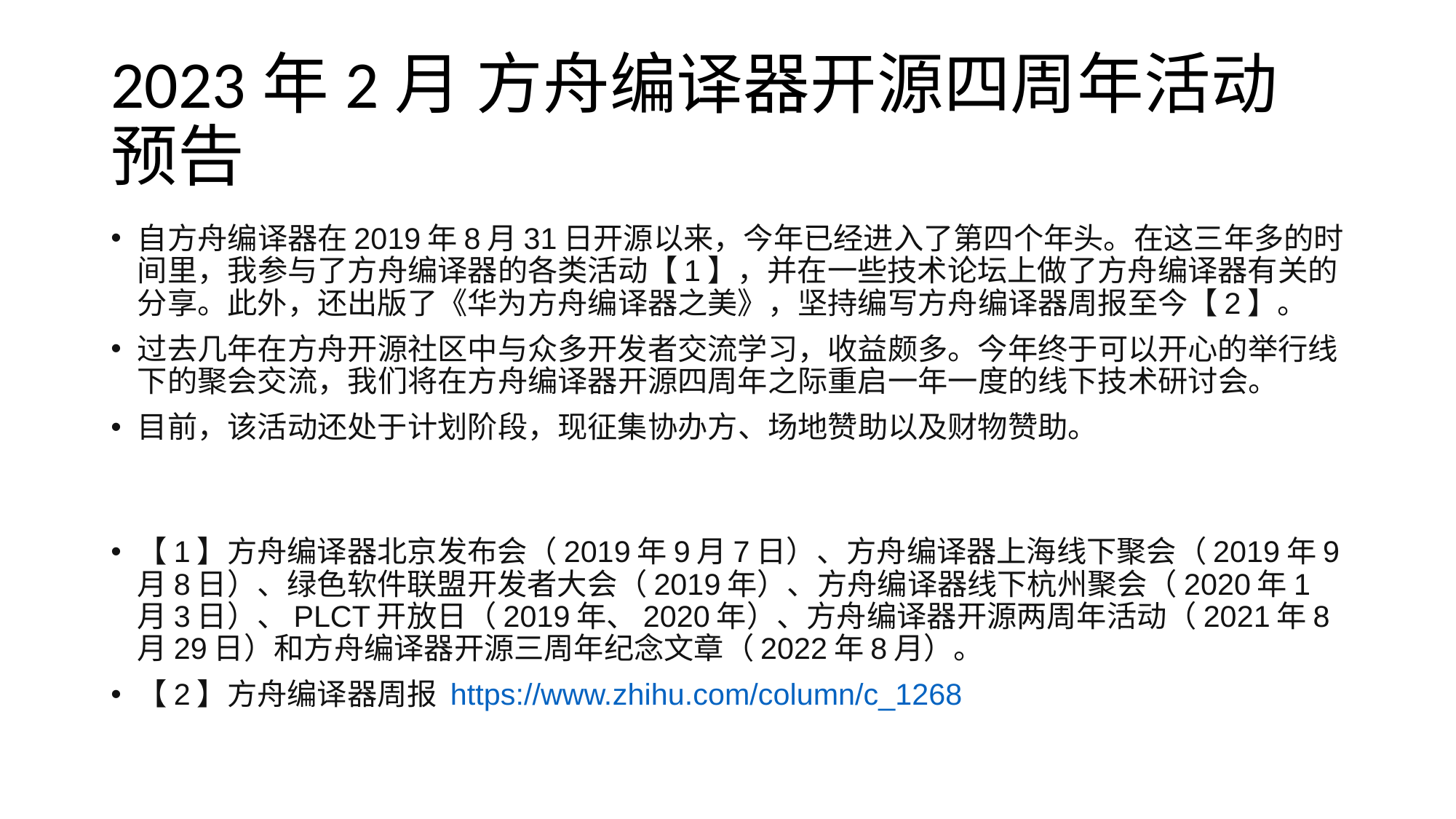

# 2023年2月 方舟编译器开源四周年活动预告
自方舟编译器在2019年8月31日开源以来，今年已经进入了第四个年头。在这三年多的时间里，我参与了方舟编译器的各类活动【1】，并在一些技术论坛上做了方舟编译器有关的分享。此外，还出版了《华为方舟编译器之美》，坚持编写方舟编译器周报至今【2】。
过去几年在方舟开源社区中与众多开发者交流学习，收益颇多。今年终于可以开心的举行线下的聚会交流，我们将在方舟编译器开源四周年之际重启一年一度的线下技术研讨会。
目前，该活动还处于计划阶段，现征集协办方、场地赞助以及财物赞助。

【1】方舟编译器北京发布会（2019年9月7日）、方舟编译器上海线下聚会（2019年9月8日）、绿色软件联盟开发者大会（2019年）、方舟编译器线下杭州聚会（2020年1月3日）、PLCT开放日（2019年、2020年）、方舟编译器开源两周年活动（2021年8月29日）和方舟编译器开源三周年纪念文章（2022年8月）。
【2】方舟编译器周报 https://www.zhihu.com/column/c_1268